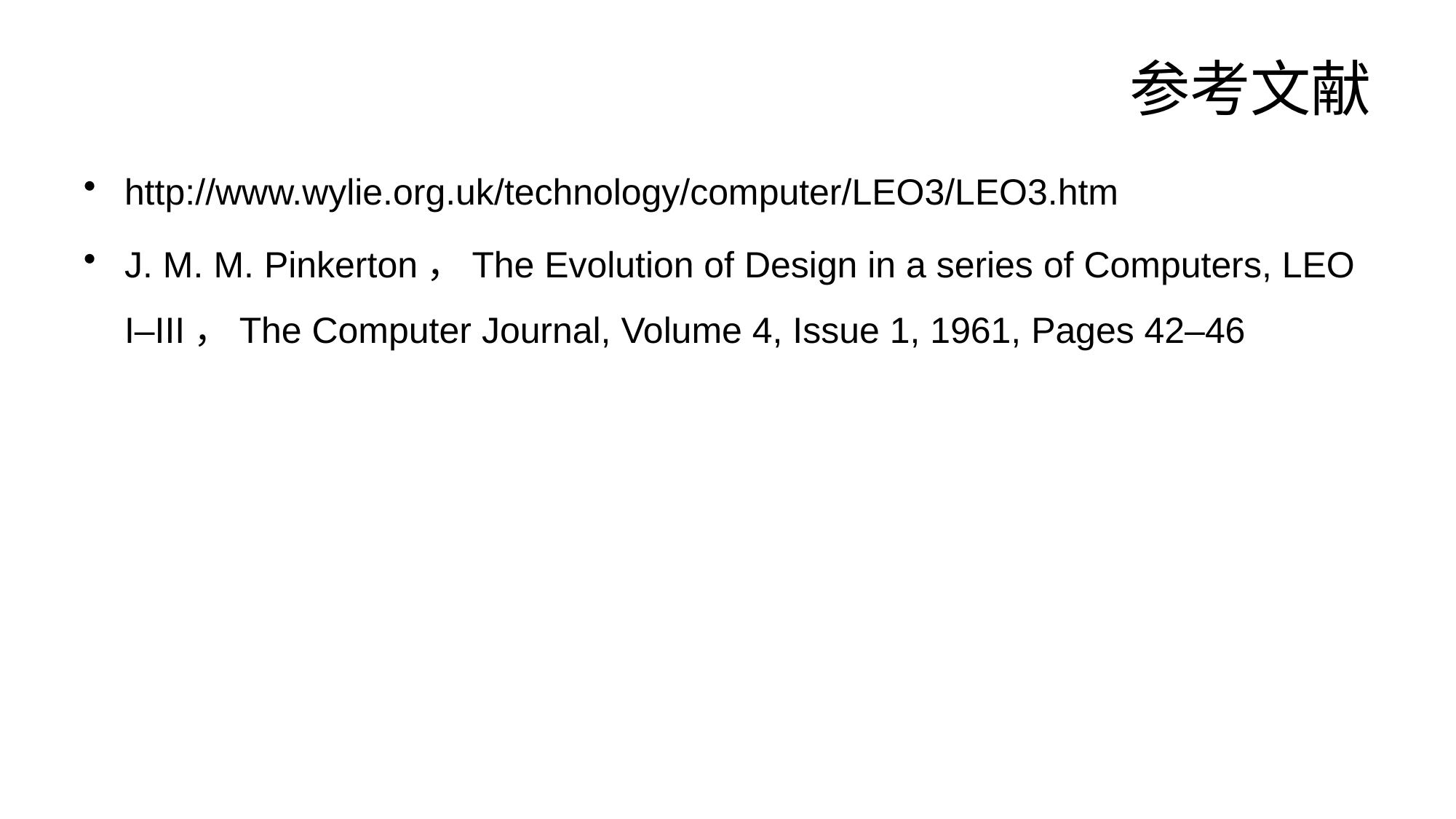

# 参考文献
http://www.wylie.org.uk/technology/computer/LEO3/LEO3.htm
J. M. M. Pinkerton，The Evolution of Design in a series of Computers, LEO I–III，The Computer Journal, Volume 4, Issue 1, 1961, Pages 42–46